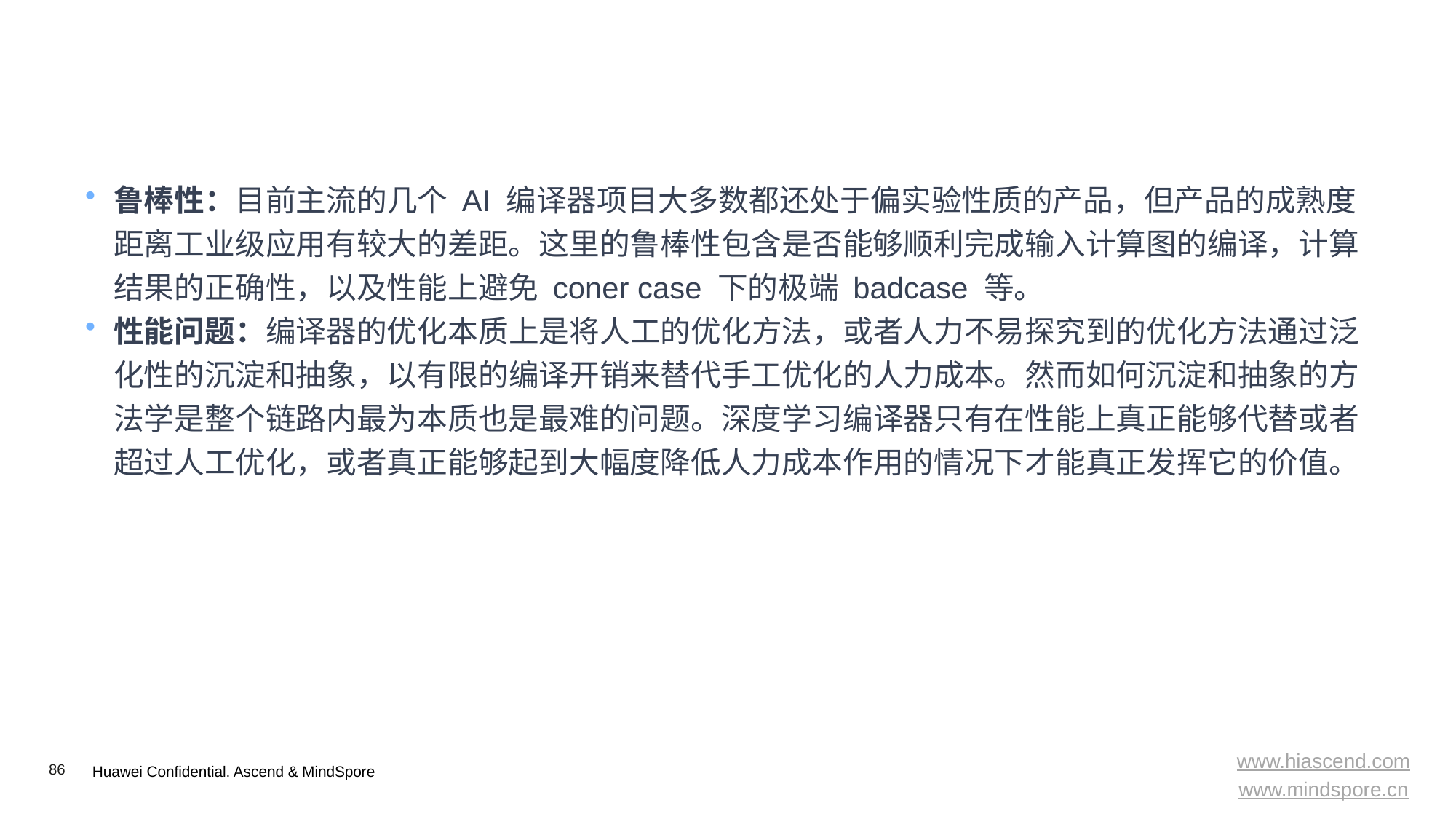

#
鲁棒性：目前主流的几个 AI 编译器项目大多数都还处于偏实验性质的产品，但产品的成熟度距离工业级应用有较大的差距。这里的鲁棒性包含是否能够顺利完成输入计算图的编译，计算结果的正确性，以及性能上避免 coner case 下的极端 badcase 等。
性能问题：编译器的优化本质上是将人工的优化方法，或者人力不易探究到的优化方法通过泛化性的沉淀和抽象，以有限的编译开销来替代手工优化的人力成本。然而如何沉淀和抽象的方法学是整个链路内最为本质也是最难的问题。深度学习编译器只有在性能上真正能够代替或者超过人工优化，或者真正能够起到大幅度降低人力成本作用的情况下才能真正发挥它的价值。